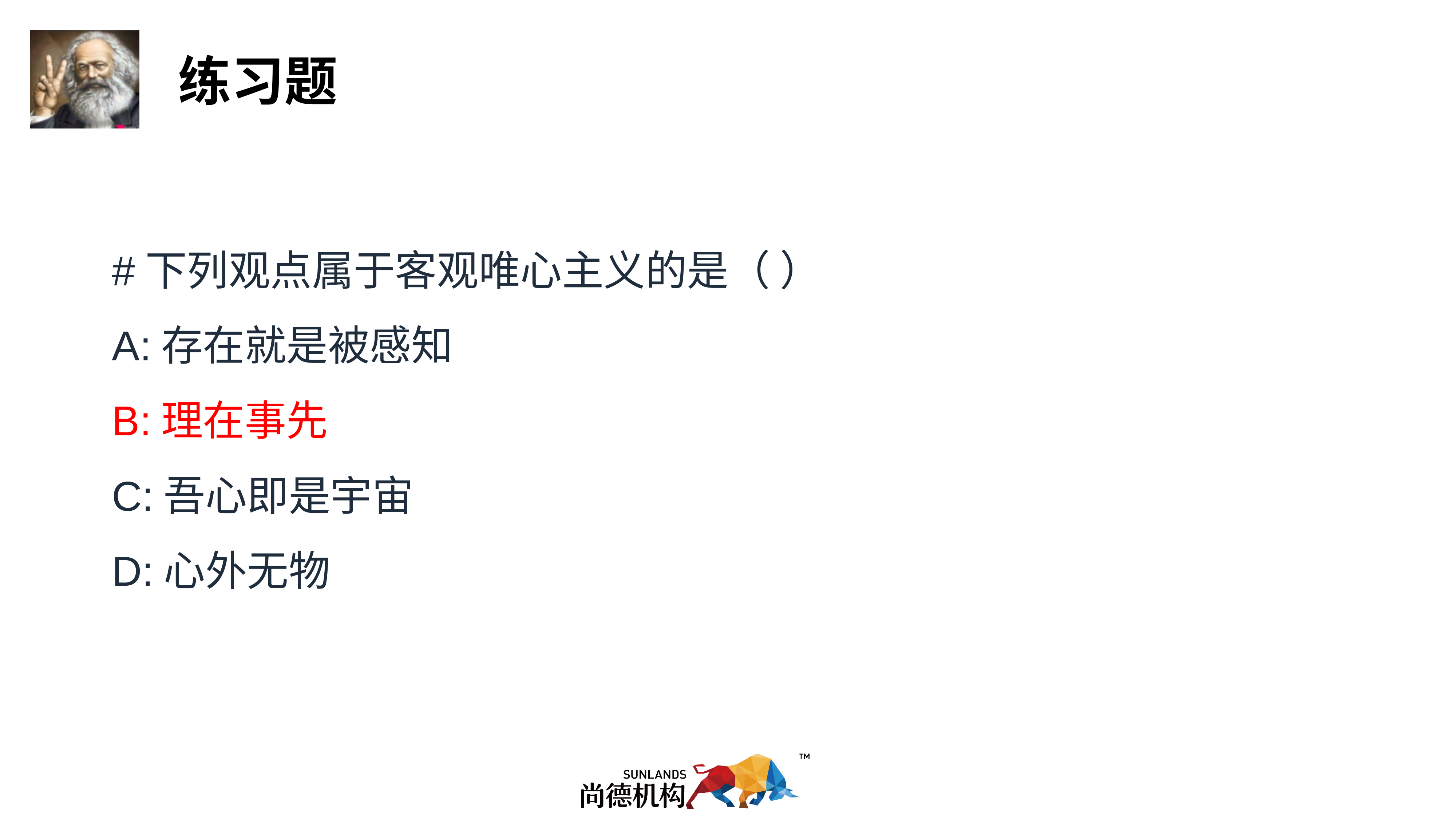

#下列观点属于客观唯心主义的是（ ）
A:存在就是被感知
B:理在事先
C:吾心即是宇宙
D:心外无物